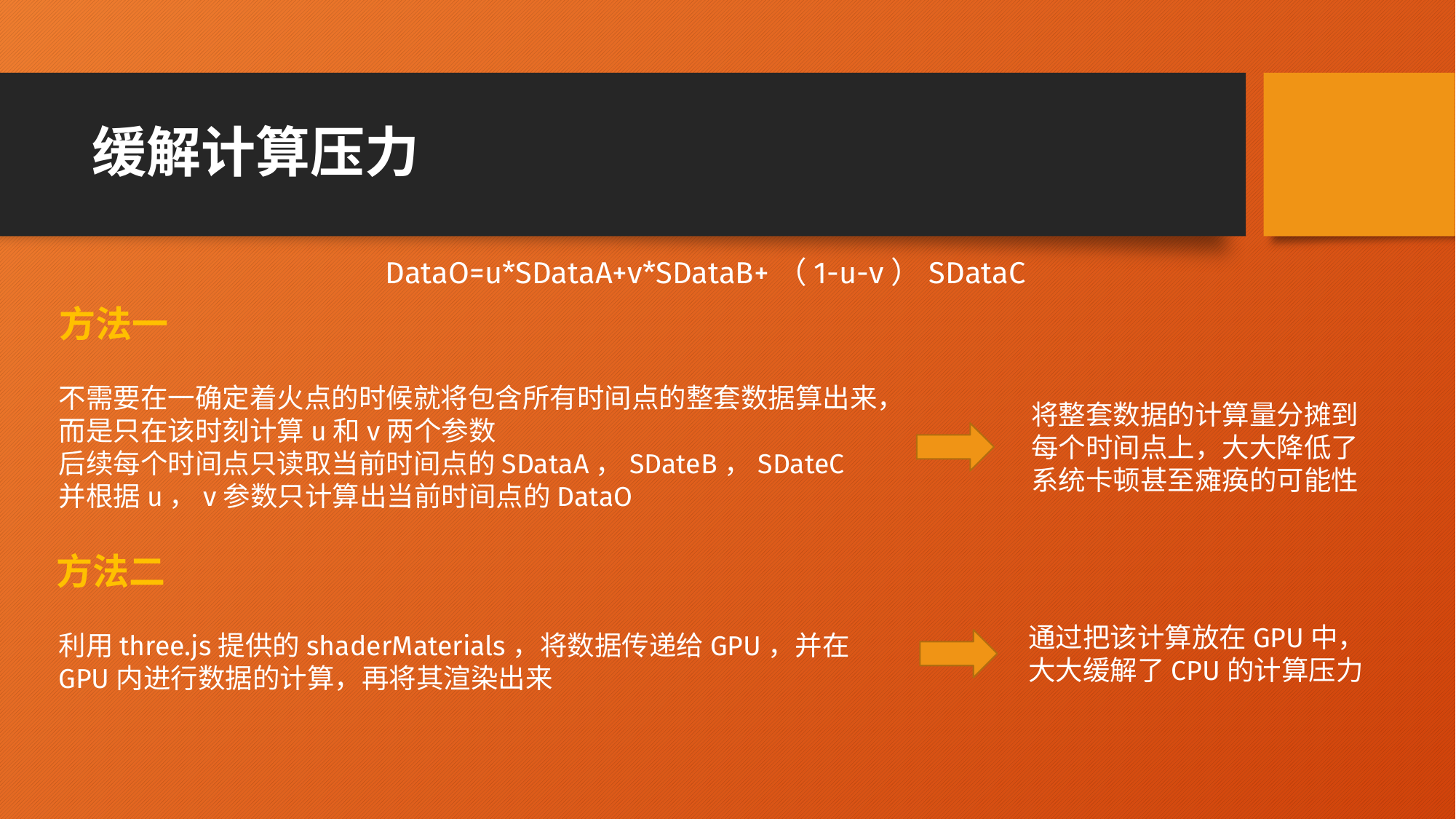

# 缓解计算压力
DataO=u*SDataA+v*SDataB+（1-u-v）SDataC
方法一
不需要在一确定着火点的时候就将包含所有时间点的整套数据算出来，
而是只在该时刻计算u和v两个参数
后续每个时间点只读取当前时间点的SDataA，SDateB，SDateC
并根据u，v参数只计算出当前时间点的DataO
将整套数据的计算量分摊到
每个时间点上，大大降低了
系统卡顿甚至瘫痪的可能性

方法二
通过把该计算放在GPU中，
大大缓解了CPU的计算压力
利用three.js提供的shaderMaterials，将数据传递给GPU，并在GPU内进行数据的计算，再将其渲染出来